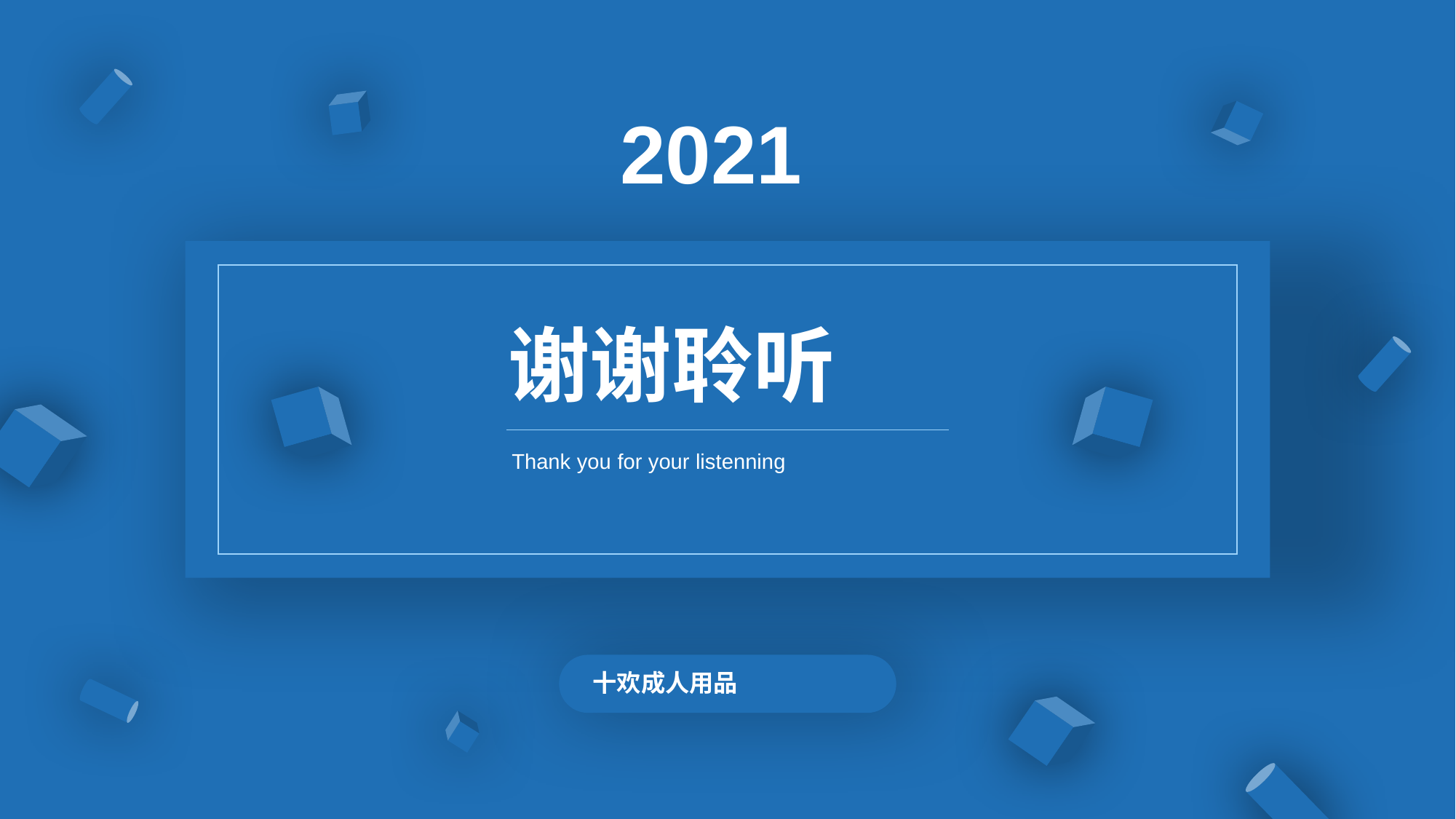

2021

谢谢聆听

Thank you for your listenning

十欢成人用品